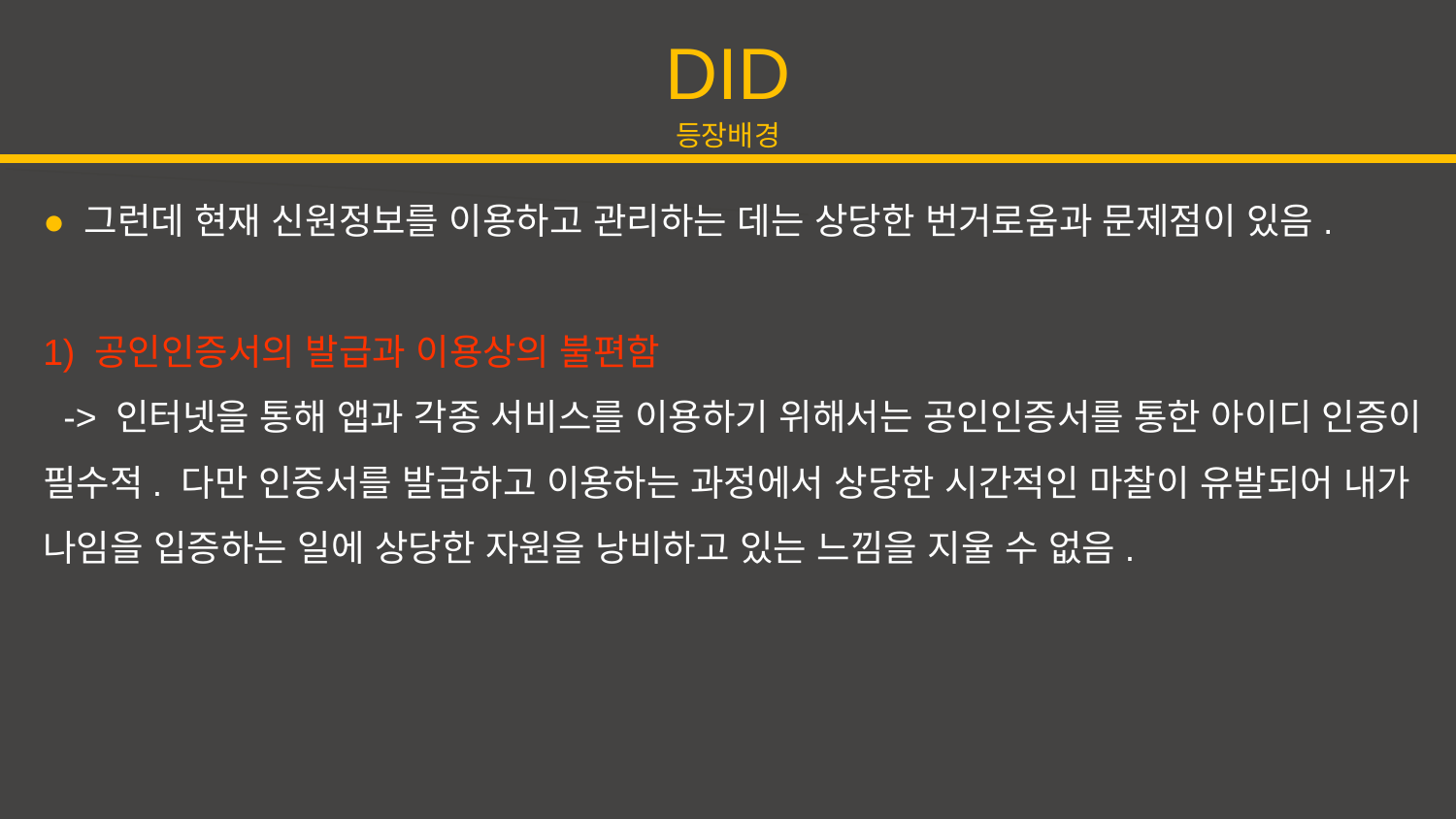

DID
등장배경
● 그런데 현재 신원정보를 이용하고 관리하는 데는 상당한 번거로움과 문제점이 있음.

1) 공인인증서의 발급과 이용상의 불편함
  -> 인터넷을 통해 앱과 각종 서비스를 이용하기 위해서는 공인인증서를 통한 아이디 인증이 필수적. 다만 인증서를 발급하고 이용하는 과정에서 상당한 시간적인 마찰이 유발되어 내가 나임을 입증하는 일에 상당한 자원을 낭비하고 있는 느낌을 지울 수 없음.